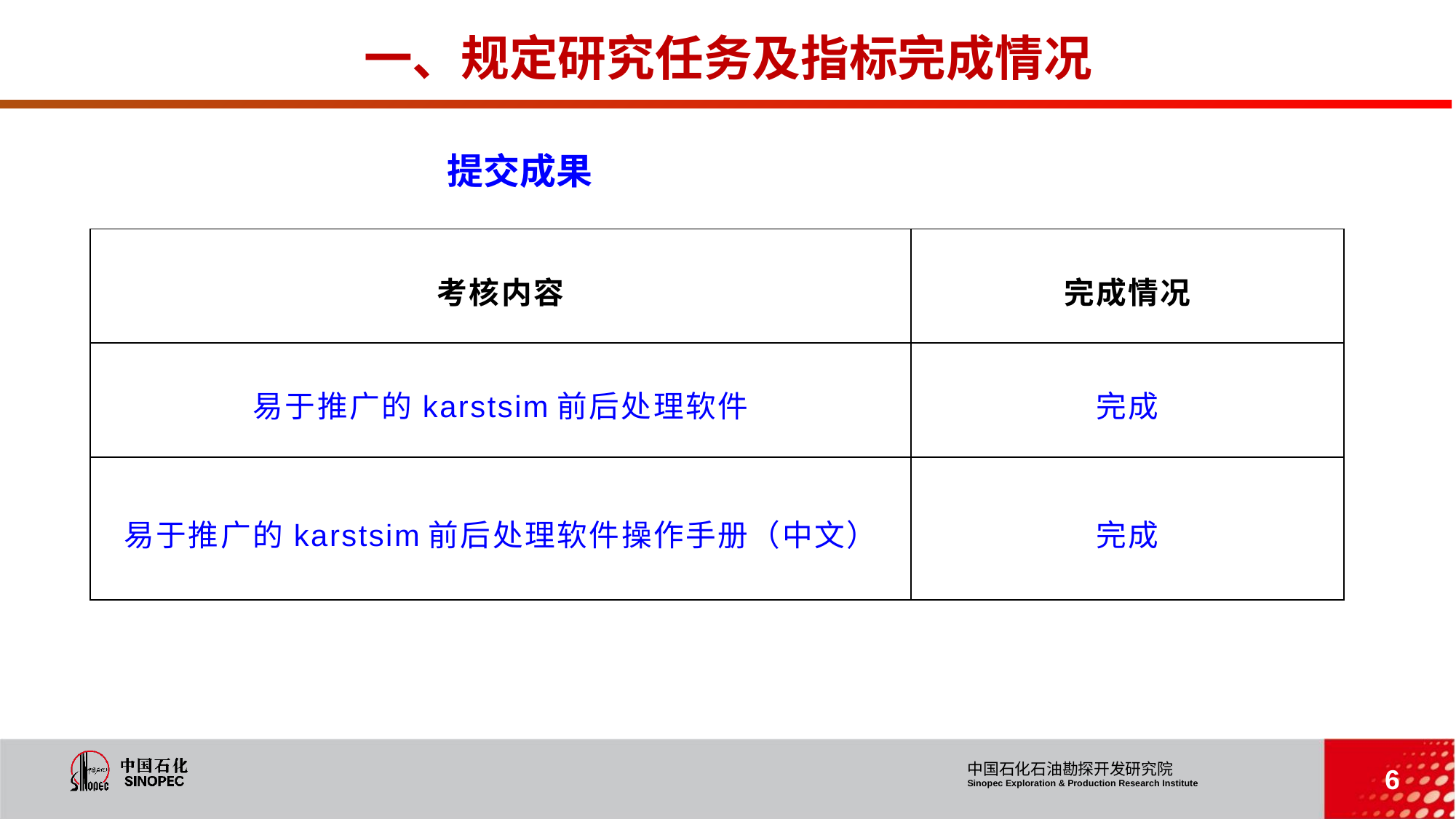

一、规定研究任务及指标完成情况
提交成果
| 考核内容 | 完成情况 |
| --- | --- |
| 易于推广的karstsim前后处理软件 | 完成 |
| 易于推广的karstsim前后处理软件操作手册（中文） | 完成 |